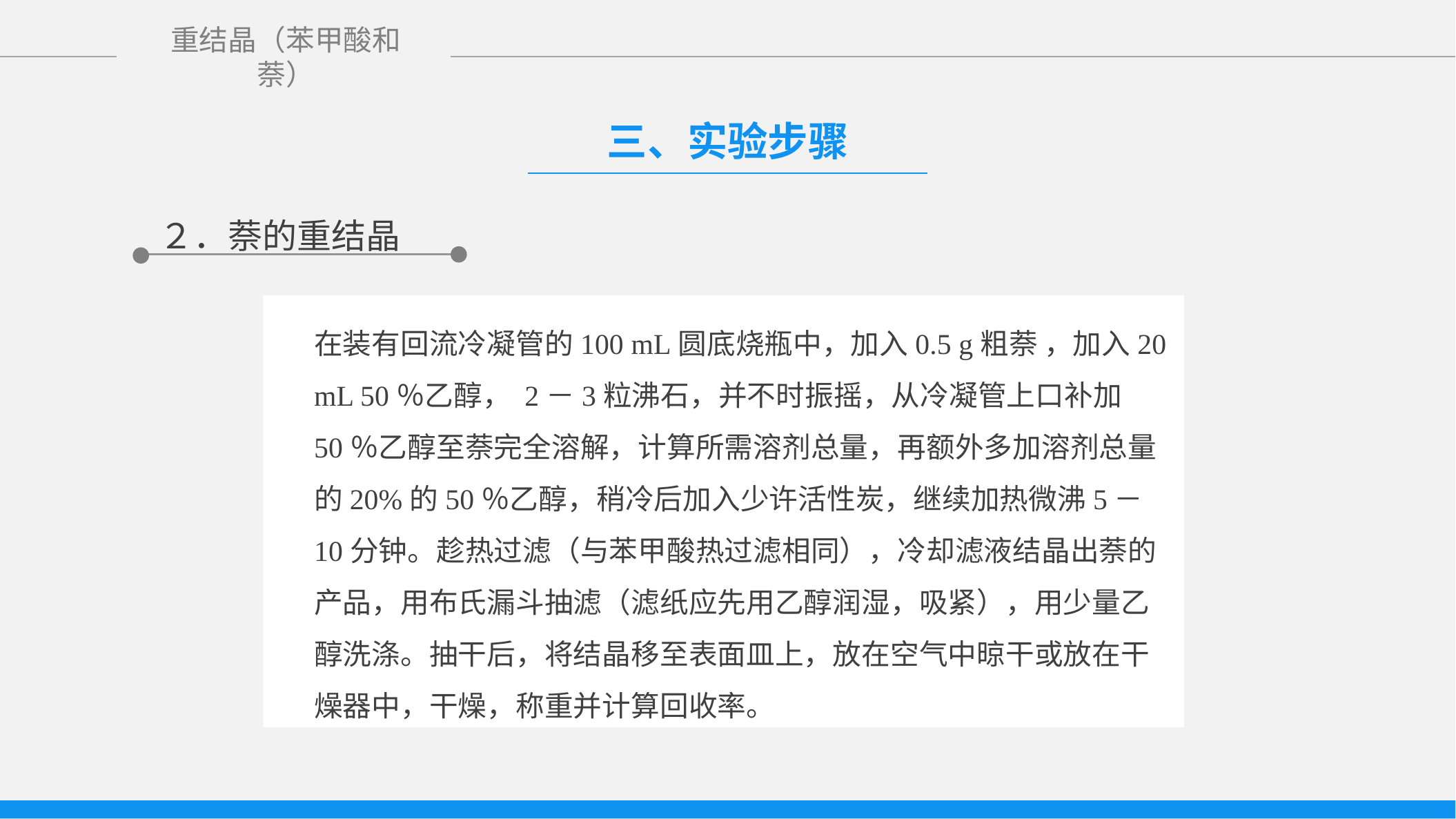

三、实验步骤
２．萘的重结晶

在装有回流冷凝管的100 mL圆底烧瓶中，加入0.5 g粗萘 ，加入20 mL 50％乙醇， 2－3粒沸石，并不时振摇，从冷凝管上口补加 50％乙醇至萘完全溶解，计算所需溶剂总量，再额外多加溶剂总量的20%的50％乙醇，稍冷后加入少许活性炭，继续加热微沸5－10分钟。趁热过滤（与苯甲酸热过滤相同），冷却滤液结晶出萘的产品，用布氏漏斗抽滤（滤纸应先用乙醇润湿，吸紧），用少量乙醇洗涤。抽干后，将结晶移至表面皿上，放在空气中晾干或放在干燥器中，干燥，称重并计算回收率。